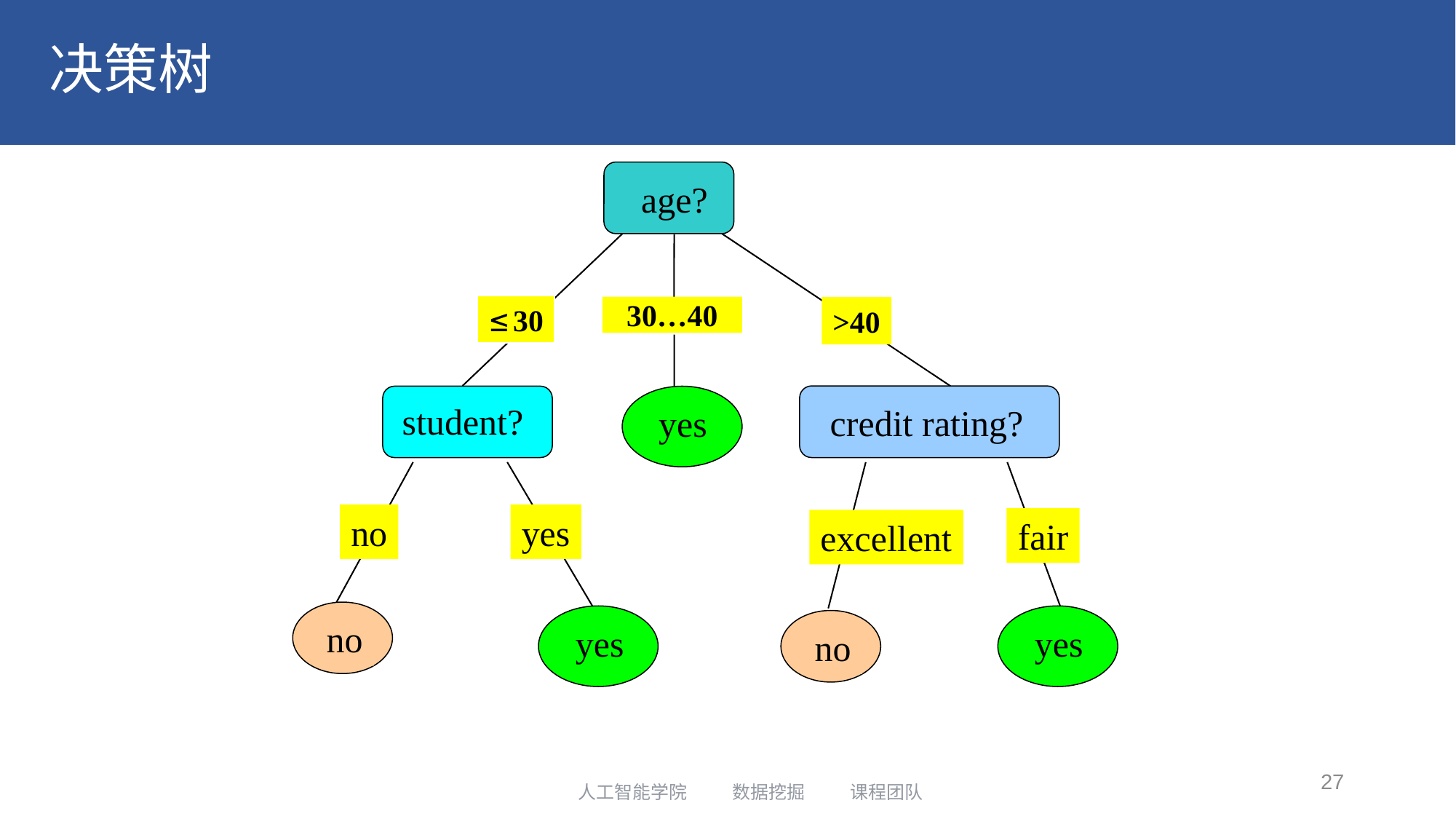

# 决策树

age?

overcast
≤30
30…40
>40

yes
student?
credit rating?

no
yes
fair
excellent

no

yes

yes

no
27
人工智能学院        数据挖掘        课程团队